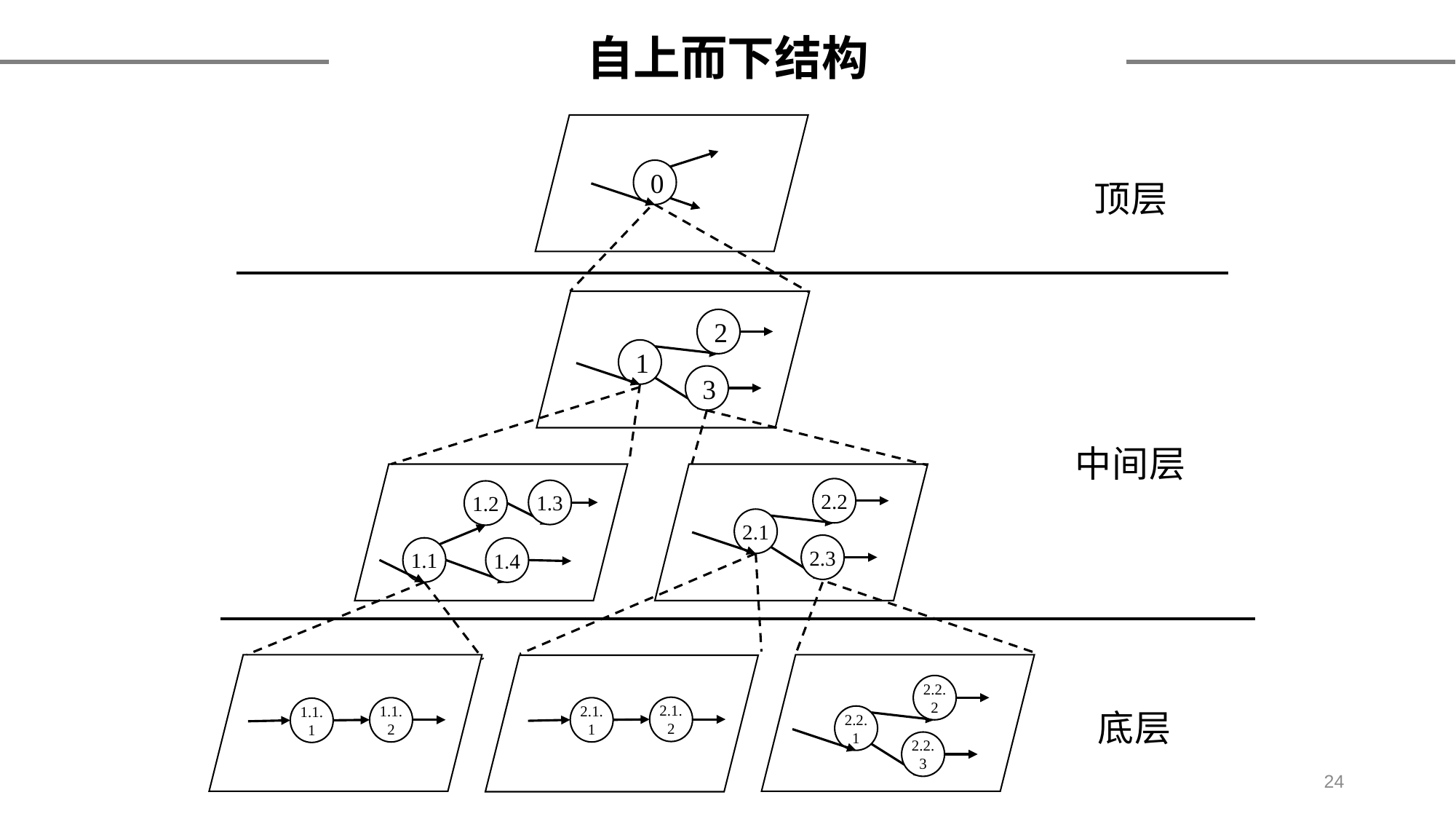

自上而下结构

顶层
0

2
1
3
中间层

2.2
1.3
1.2
1.1
1.4
2.1
2.3

1.1.2
1.1.1

2.2.2
2.2.1
2.2.3

2.1.2
2.1.1
底层
24